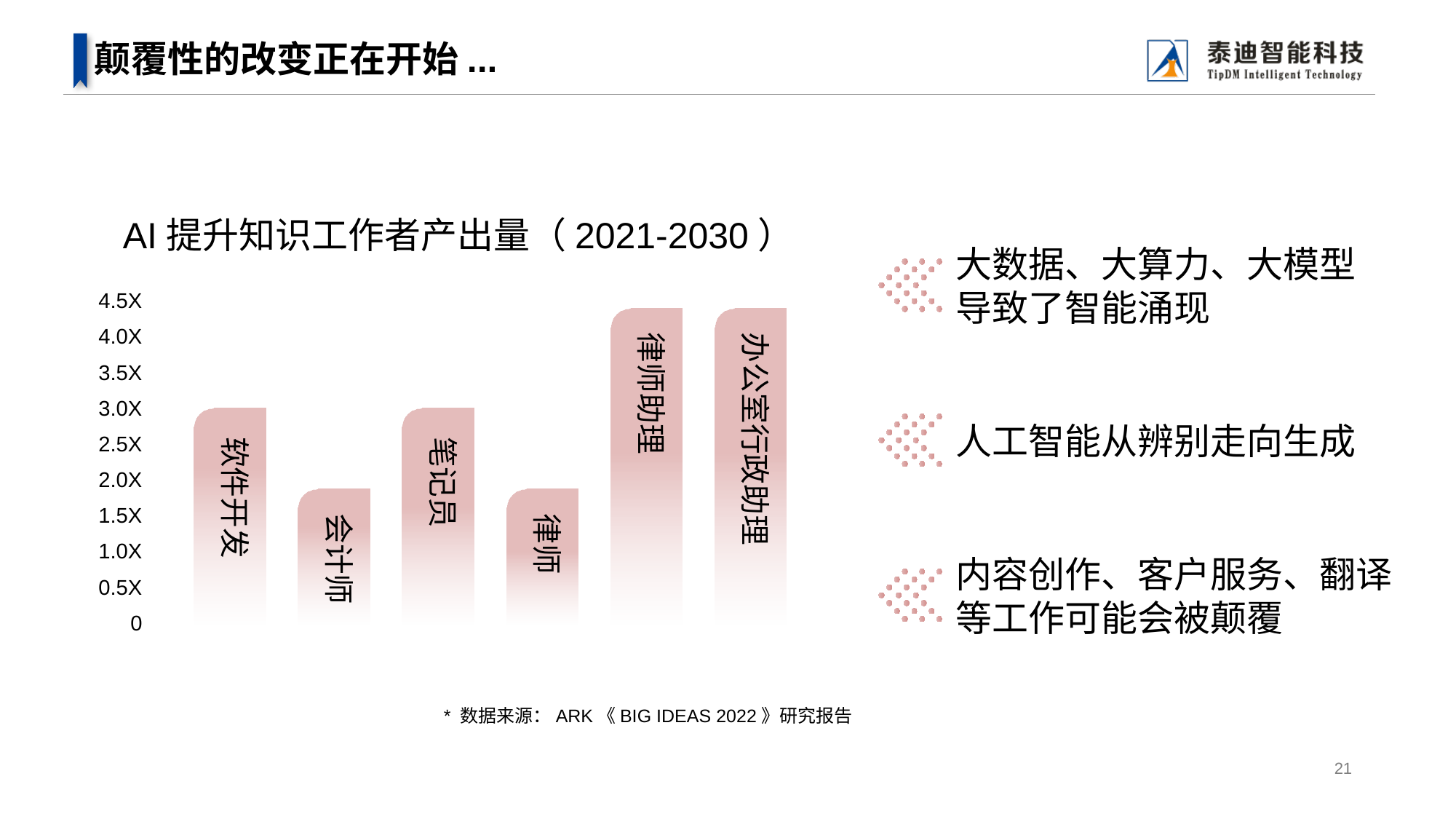

# 颠覆性的改变正在开始...
AI提升知识工作者产出量（2021-2030）
4.5X

4.0X
律师助理
办公室行政助理
3.5X
3.0X

2.5X
软件开发
笔记员
2.0X

1.5X
会计师
律师
1.0X
0.5X

0

大数据、大算力、大模型
导致了智能涌现

人工智能从辨别走向生成
内容创作、客户服务、翻译
等工作可能会被颠覆

* 数据来源：ARK《BIG IDEAS 2022》研究报告